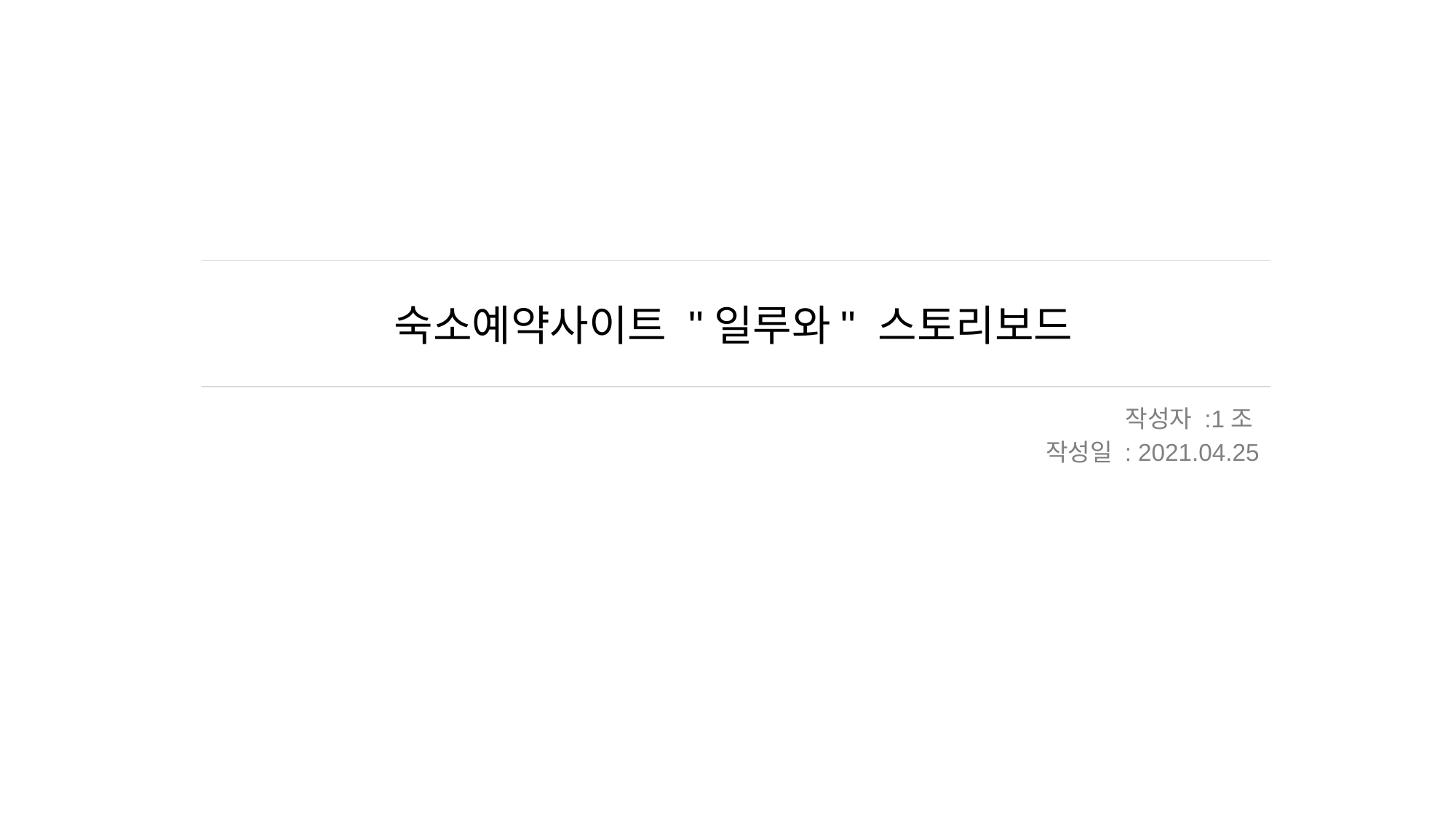

# 숙소예약사이트 "일루와" 스토리보드
작성자 :1조
작성일 : 2021.04.25